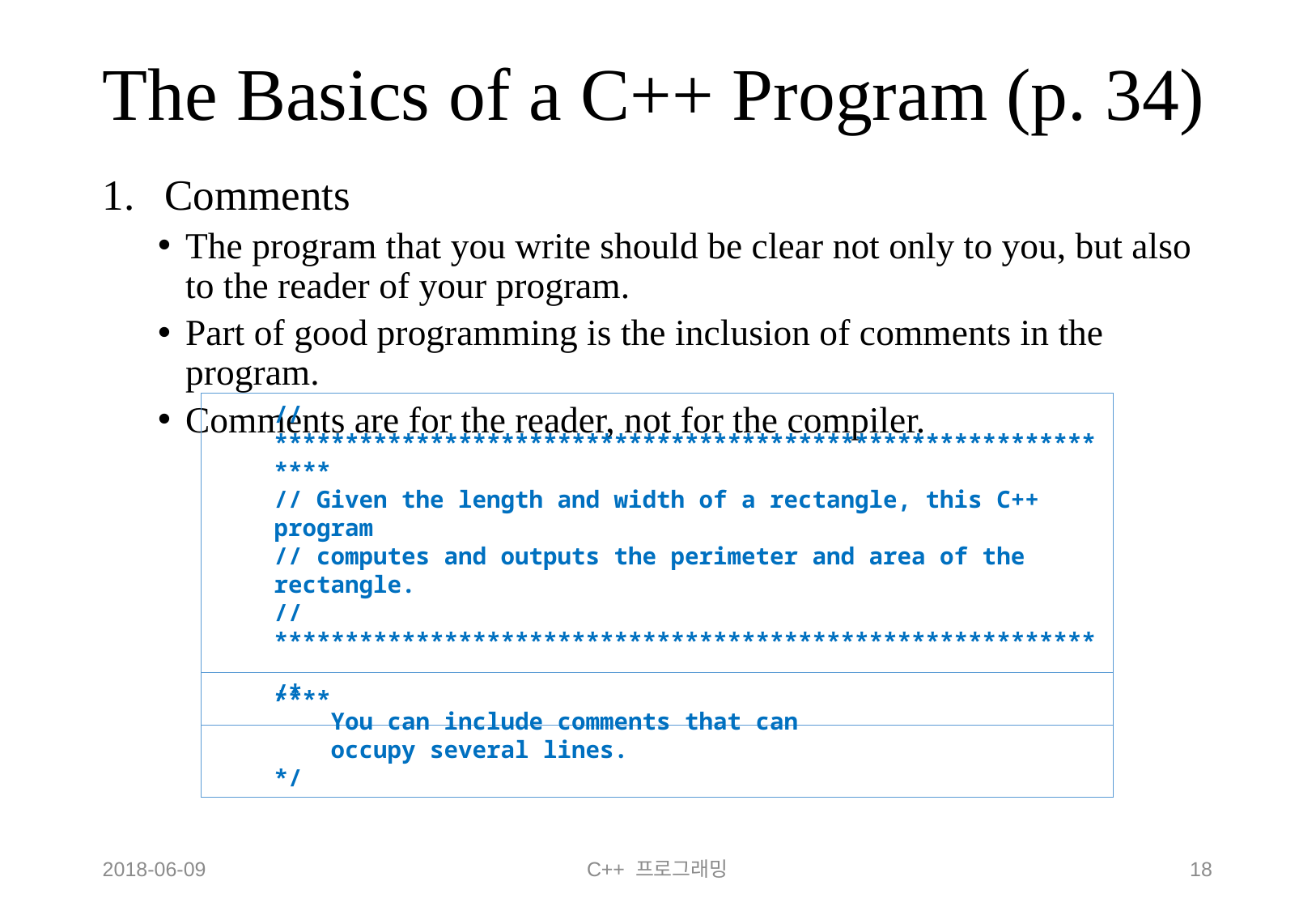

# The Basics of a C++ Program (p. 34)
Comments
The program that you write should be clear not only to you, but also to the reader of your program.
Part of good programming is the inclusion of comments in the program.
Comments are for the reader, not for the compiler.
//**************************************************************
// Given the length and width of a rectangle, this C++ program
// computes and outputs the perimeter and area of the rectangle.
//**************************************************************
/*
    You can include comments that can
    occupy several lines.
*/
2018-06-09
C++ 프로그래밍
18